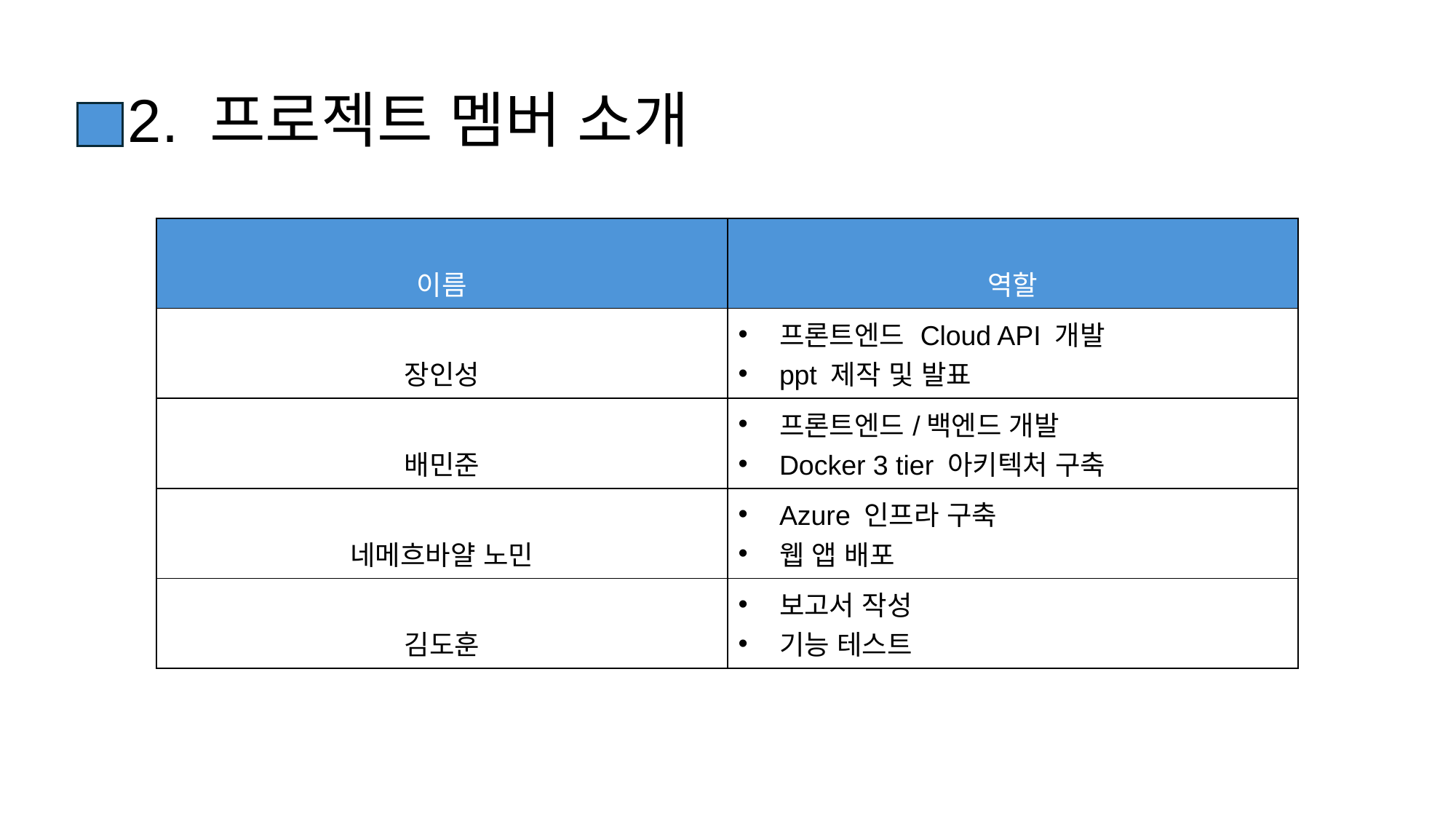

# 2. 프로젝트 멤버 소개

| 이름 | 역할 |
| --- | --- |
| 장인성 | 프론트엔드 Cloud API 개발 ppt 제작 및 발표 |
| 배민준 | 프론트엔드/백엔드 개발 Docker 3 tier 아키텍처 구축 |
| 네메흐바얄 노민 | Azure 인프라 구축 웹 앱 배포 |
| 김도훈 | 보고서 작성 기능 테스트 |